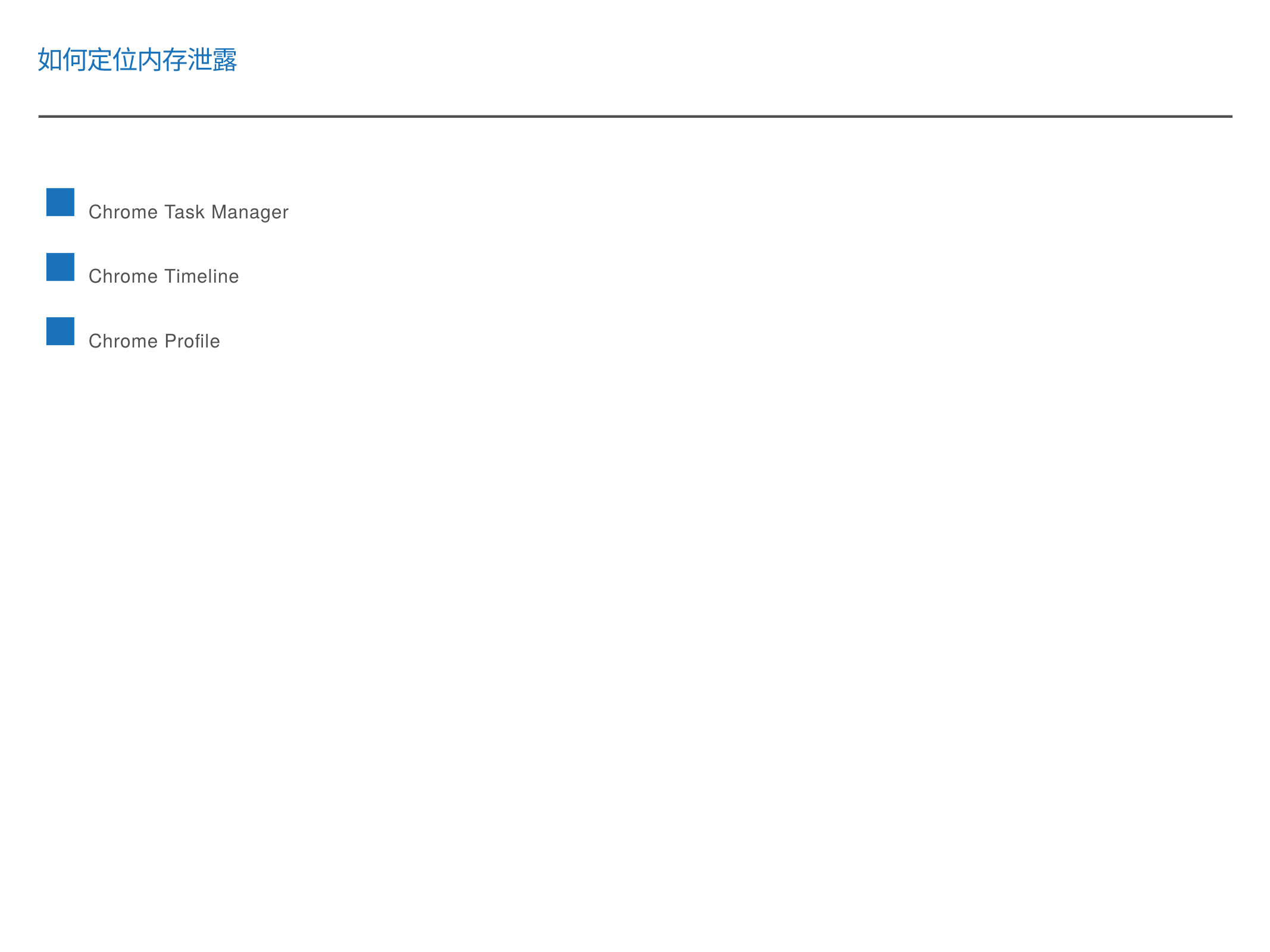

如何定位内存泄露
Chrome Task Manager
Chrome Timeline
Chrome Profile